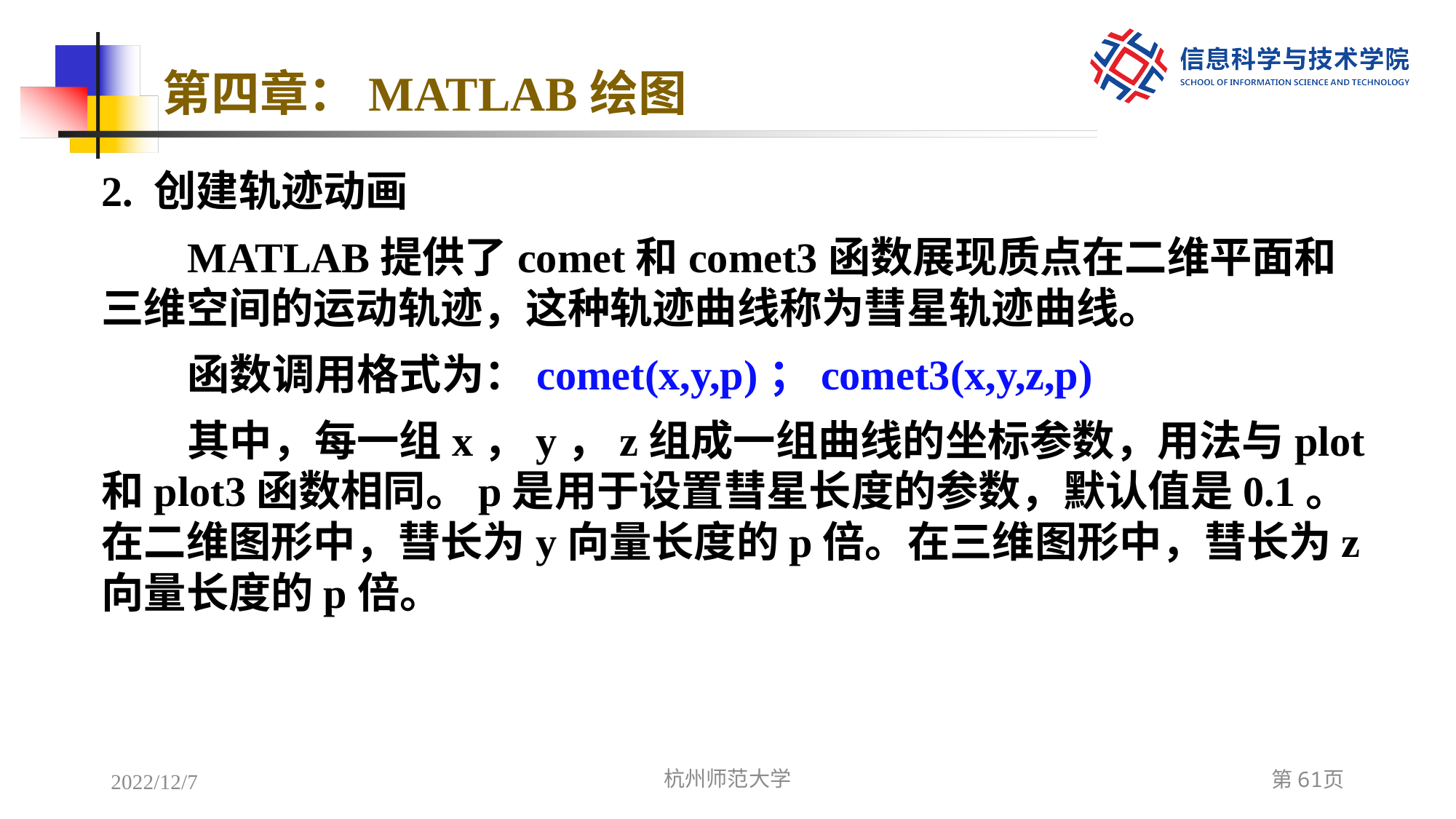

# 第四章：MATLAB绘图
2. 创建轨迹动画
MATLAB提供了comet和comet3函数展现质点在二维平面和三维空间的运动轨迹，这种轨迹曲线称为彗星轨迹曲线。
函数调用格式为：comet(x,y,p)；comet3(x,y,z,p)
其中，每一组x，y，z组成一组曲线的坐标参数，用法与plot和plot3函数相同。p是用于设置彗星长度的参数，默认值是0.1。在二维图形中，彗长为y向量长度的p倍。在三维图形中，彗长为z向量长度的p倍。
2022/12/7
杭州师范大学
第61页